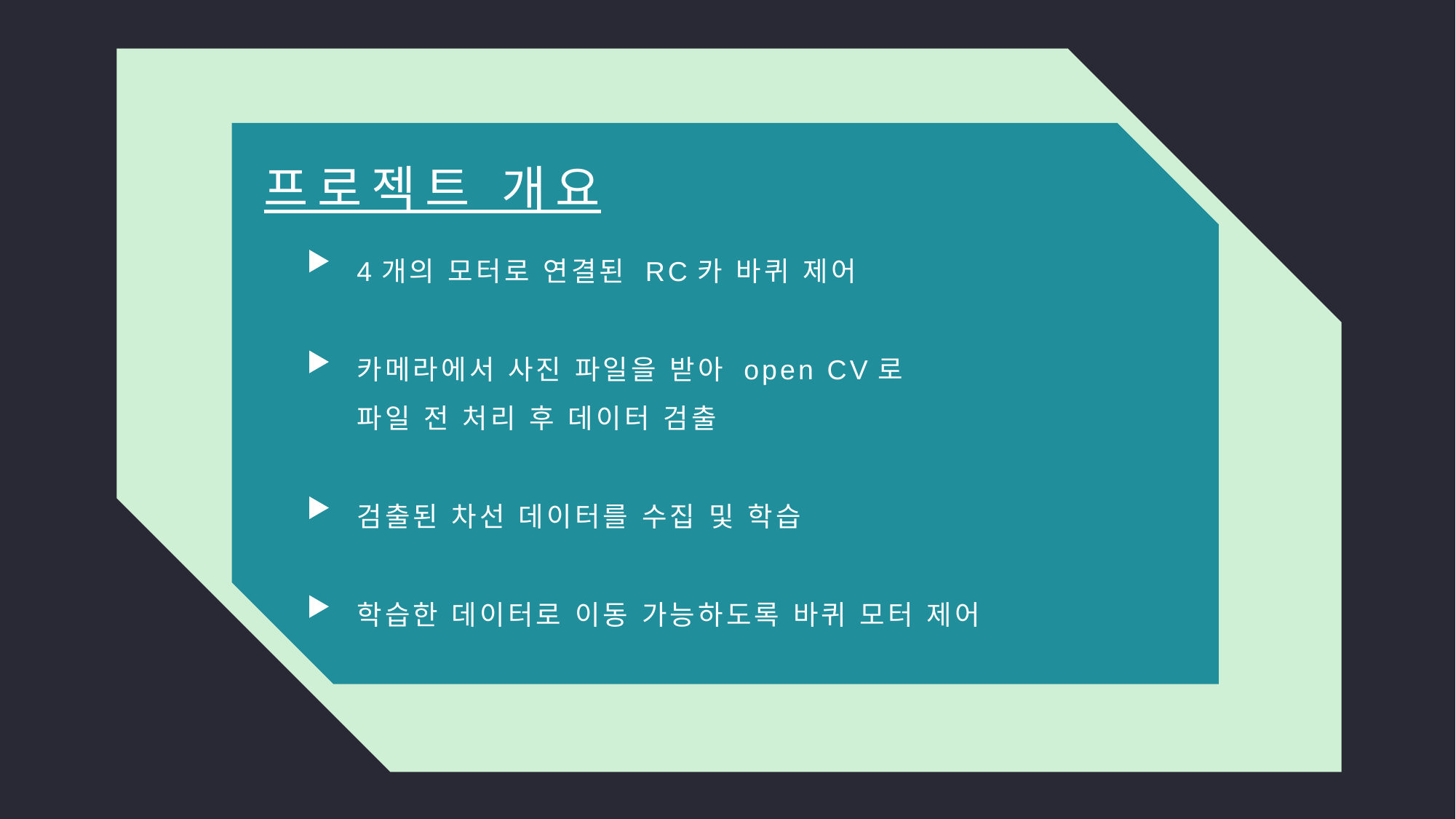

프로젝트 개요
4개의 모터로 연결된 RC카 바퀴 제어

카메라에서 사진 파일을 받아 open CV로
파일 전 처리 후 데이터 검출

검출된 차선 데이터를 수집 및 학습

학습한 데이터로 이동 가능하도록 바퀴 모터 제어